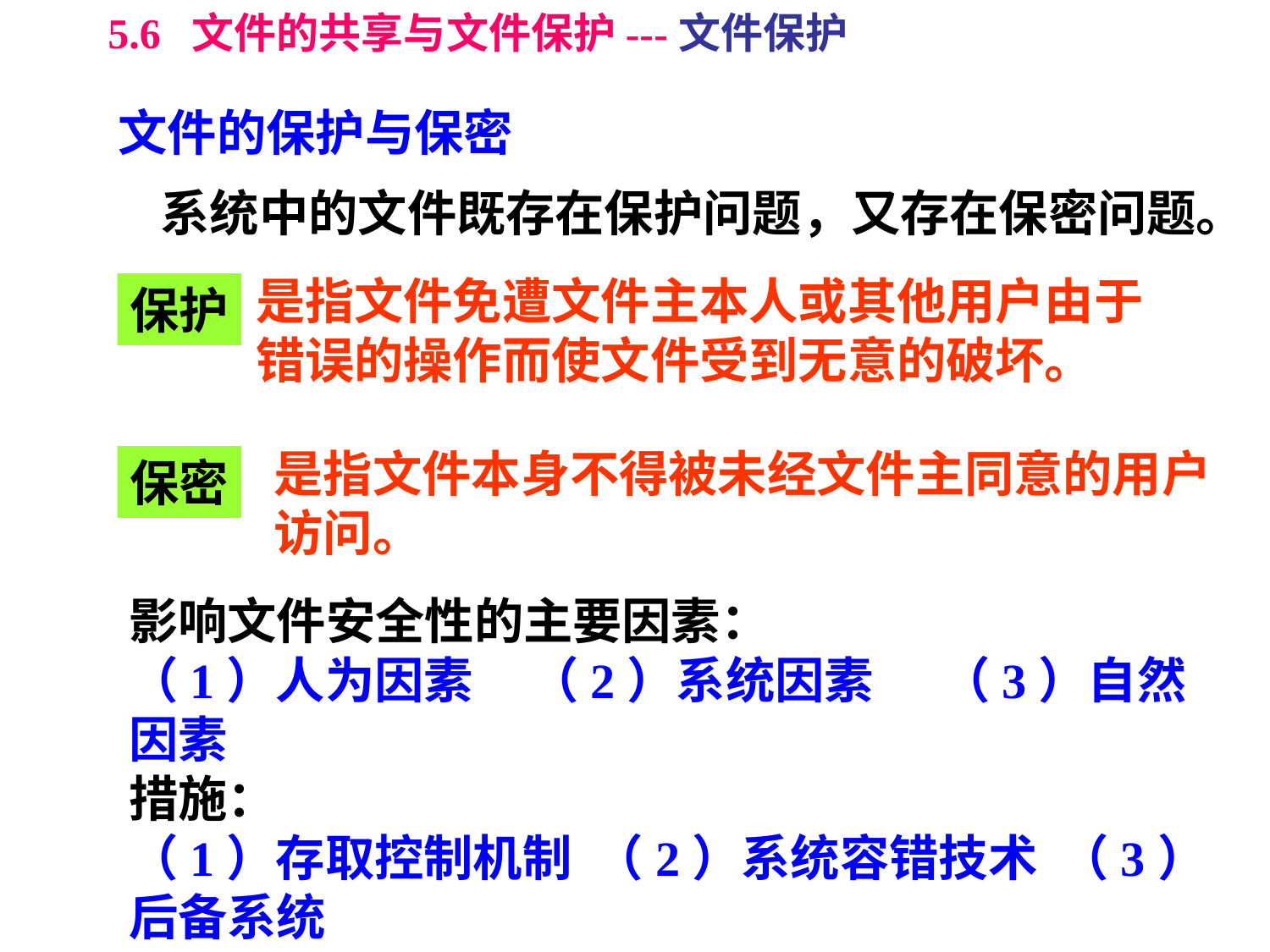

5.6  文件的共享与文件保护---文件保护
文件的保护与保密
     系统中的文件既存在保护问题，又存在保密问题。
是指文件免遭文件主本人或其他用户由于错误的操作而使文件受到无意的破坏。
保护
是指文件本身不得被未经文件主同意的用户
访问。
保密
影响文件安全性的主要因素：
（1）人为因素     （2）系统因素      （3）自然因素
措施：
（1）存取控制机制  （2）系统容错技术  （3）后备系统